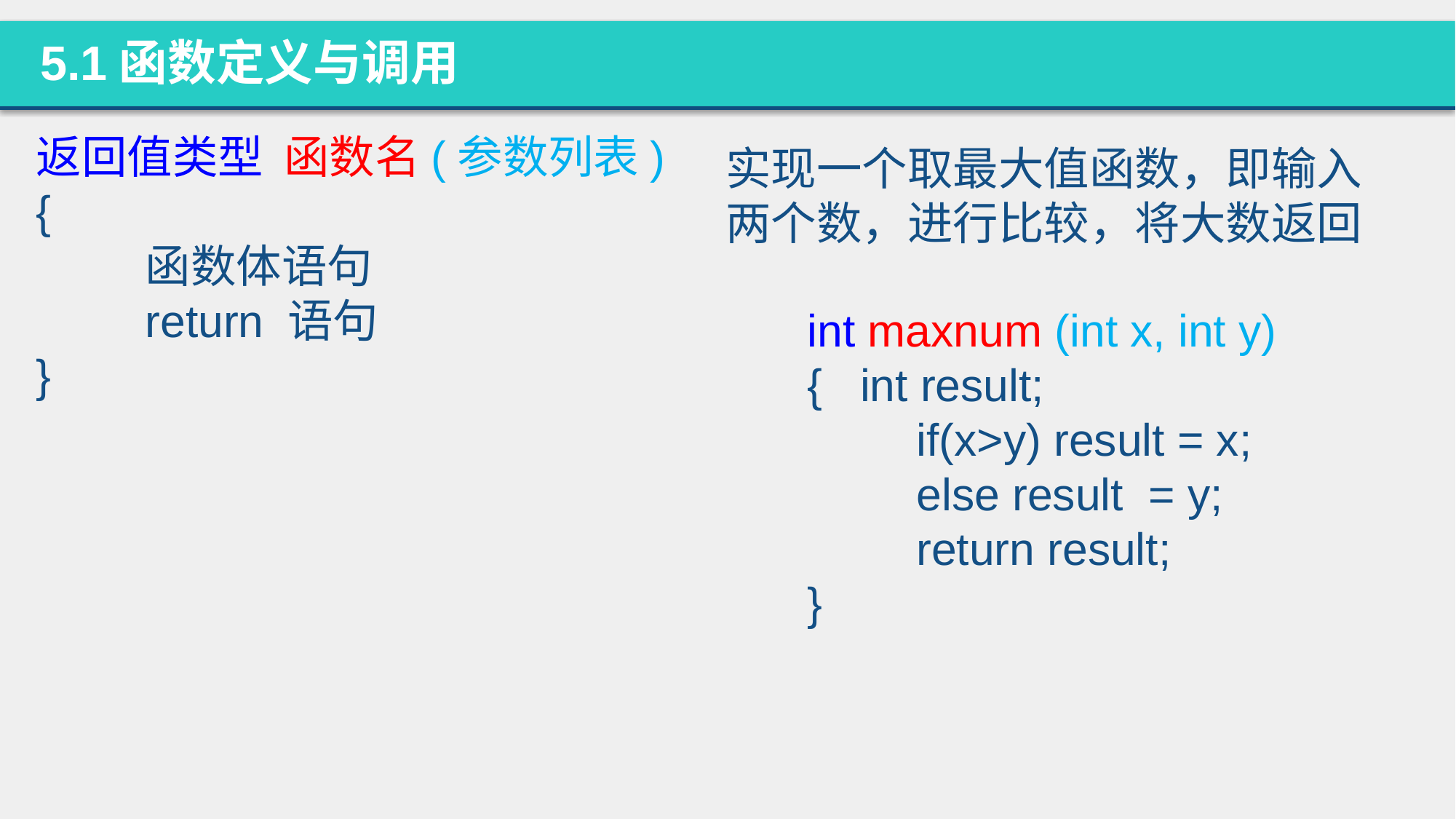

5.1函数定义与调用
返回值类型  函数名(参数列表)
{
	函数体语句
	return 语句
}
实现一个取最大值函数，即输入两个数，进行比较，将大数返回
int maxnum (int x, int y)
{   int result;
	if(x>y) result = x;
	else result  = y;
	return result;
}